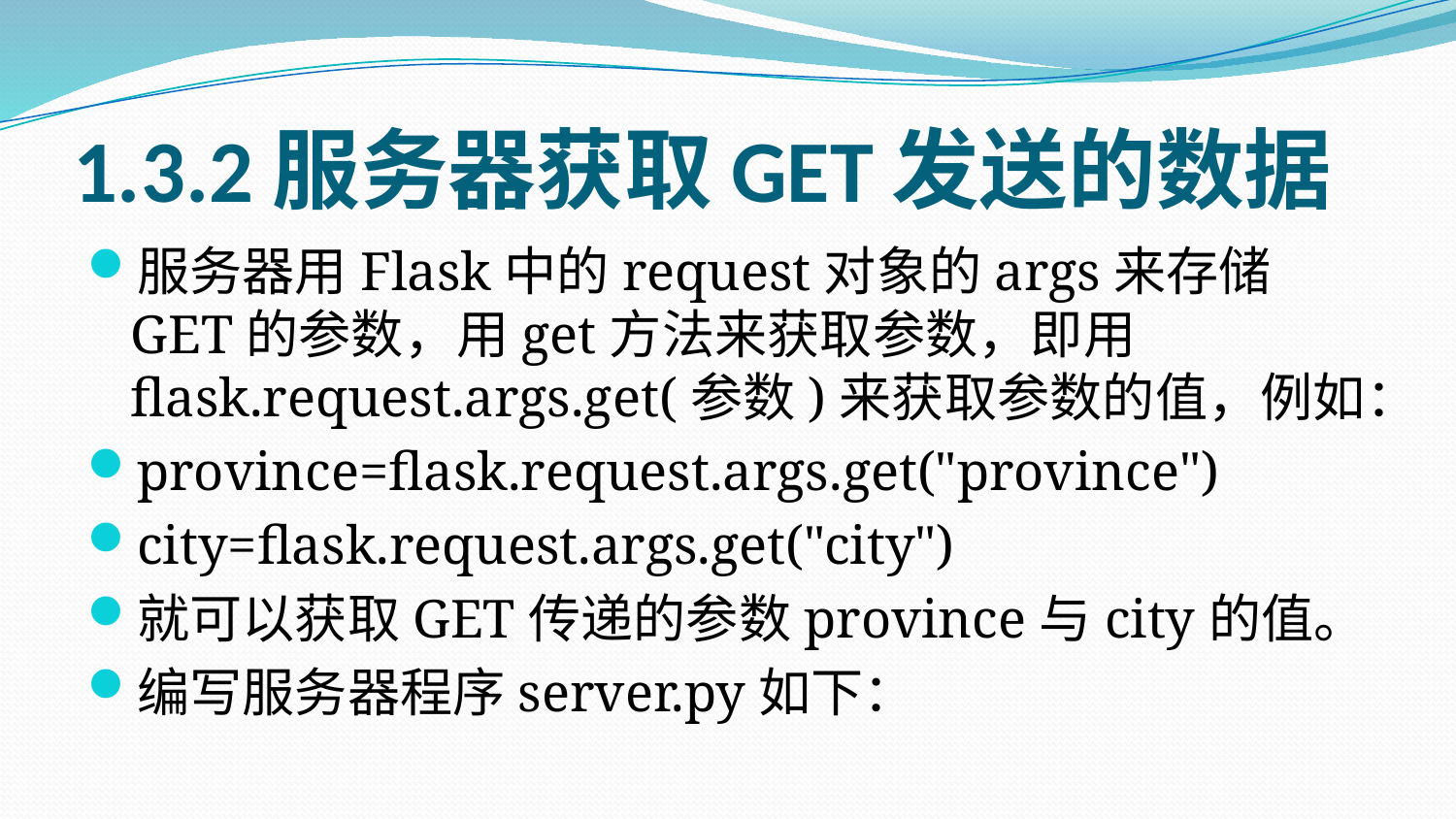

# 1.3.2服务器获取GET发送的数据
服务器用Flask中的request对象的args来存储GET的参数，用get方法来获取参数，即用flask.request.args.get(参数)来获取参数的值，例如：
province=flask.request.args.get("province")
city=flask.request.args.get("city")
就可以获取GET传递的参数province与city的值。
编写服务器程序server.py如下：